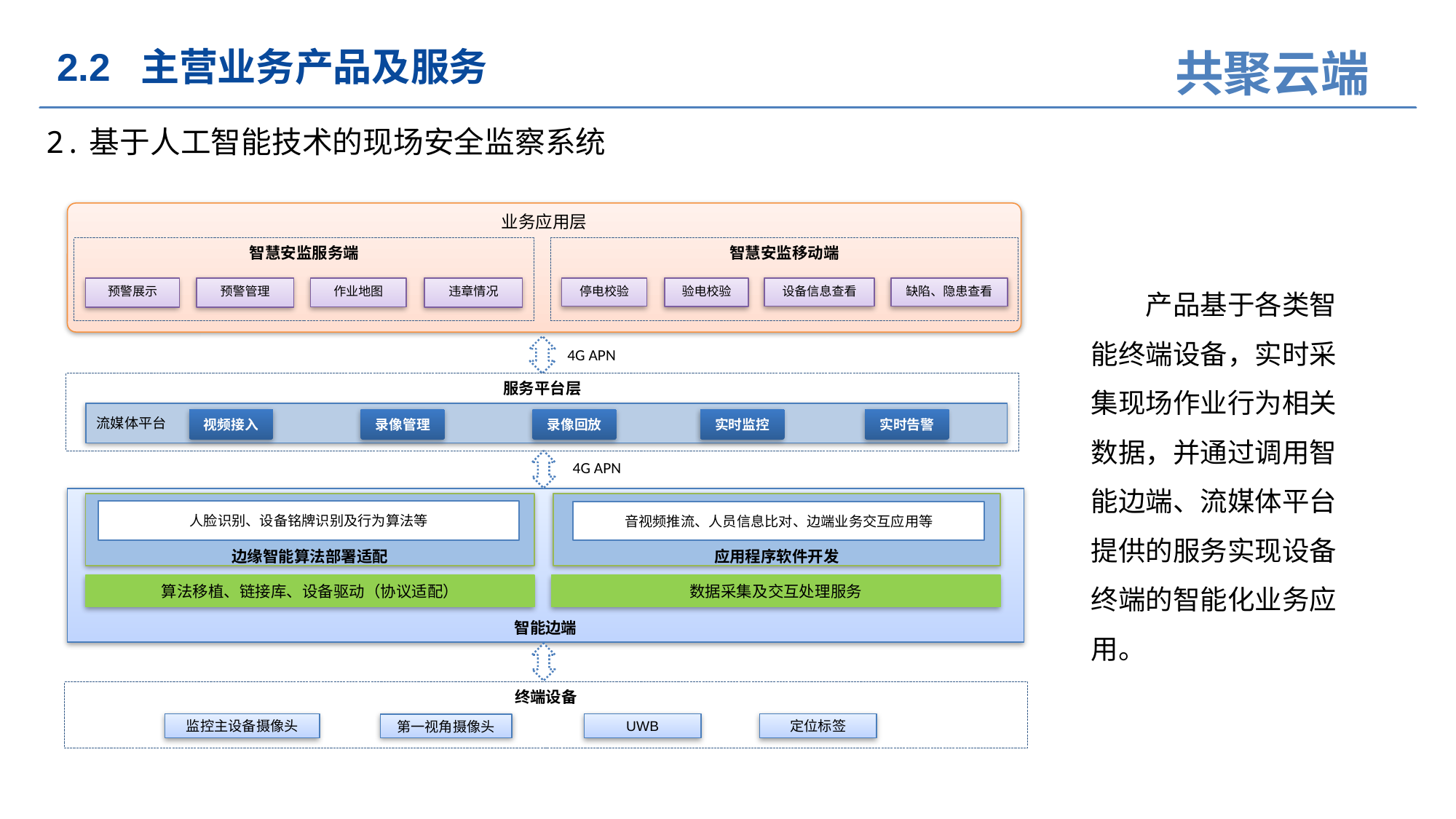

2.2  主营业务产品及服务
2.基于人工智能技术的现场安全监察系统
业务应用层
智慧安监移动端
智慧安监服务端
预警管理
作业地图
违章情况
停电校验
验电校验
设备信息查看
缺陷、隐患查看
预警展示

4G APN
服务平台层
流媒体平台
录像回放
实时监控
实时告警
录像管理
视频接入

4G APN
智能边端
边缘智能算法部署适配
应用程序软件开发
人脸识别、设备铭牌识别及行为算法等
音视频推流、人员信息比对、边端业务交互应用等
算法移植、链接库、设备驱动（协议适配）
数据采集及交互处理服务

终端设备
监控主设备摄像头
UWB
定位标签
第一视角摄像头
产品基于各类智能终端设备，实时采集现场作业行为相关数据，并通过调用智能边端、流媒体平台提供的服务实现设备终端的智能化业务应用。